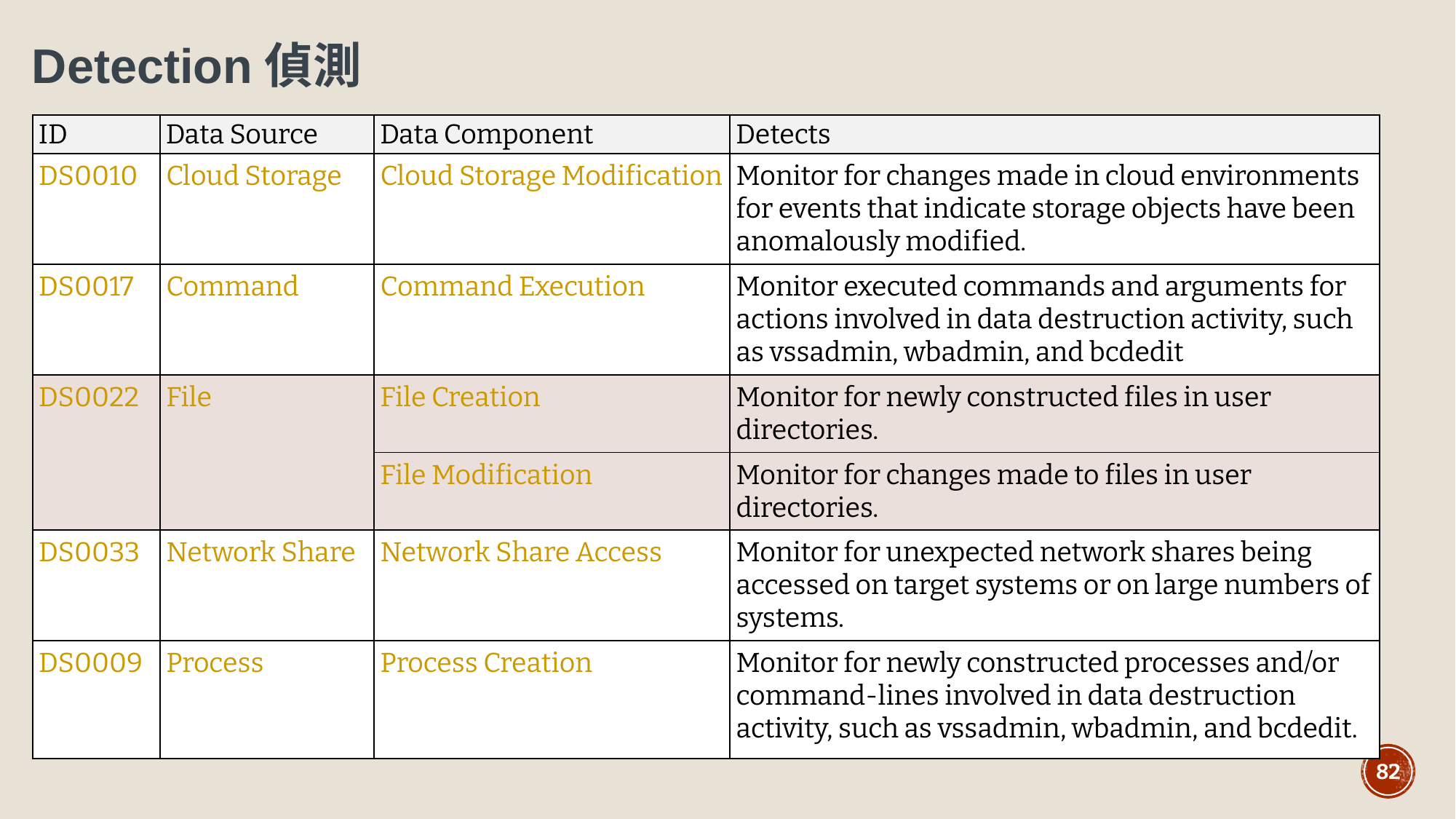

Detection偵測
| ID | Data Source | Data Component | Detects |
| --- | --- | --- | --- |
| DS0010 | Cloud Storage | Cloud Storage Modification | Monitor for changes made in cloud environments for events that indicate storage objects have been anomalously modified. |
| DS0017 | Command | Command Execution | Monitor executed commands and arguments for actions involved in data destruction activity, such as vssadmin, wbadmin, and bcdedit |
| DS0022 | File | File Creation | Monitor for newly constructed files in user directories. |
|  |  | File Modification | Monitor for changes made to files in user directories. |
| DS0033 | Network Share | Network Share Access | Monitor for unexpected network shares being accessed on target systems or on large numbers of systems. |
| DS0009 | Process | Process Creation | Monitor for newly constructed processes and/or command-lines involved in data destruction activity, such as vssadmin, wbadmin, and bcdedit. |
82